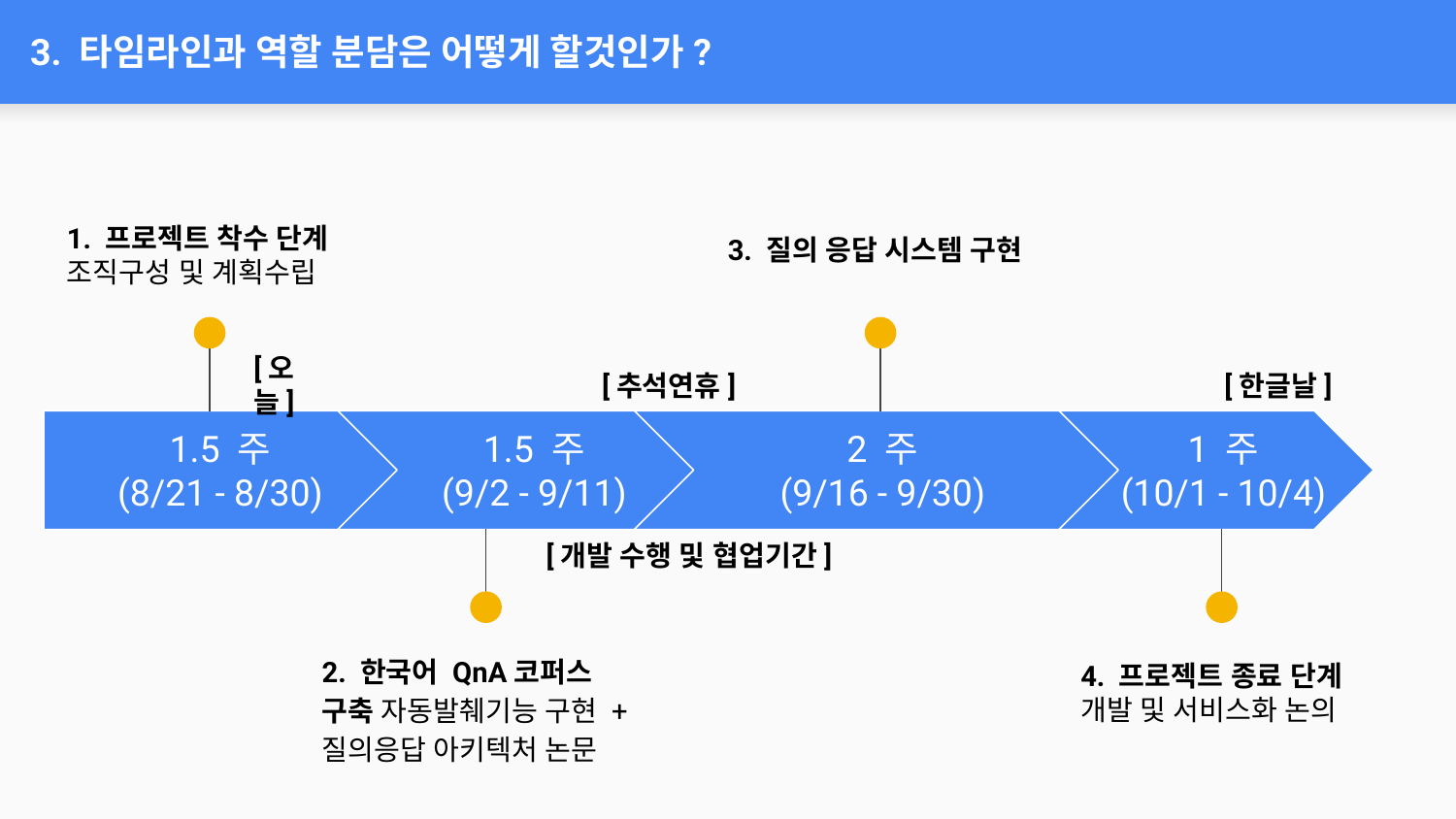

# 3. 타임라인과 역할 분담은 어떻게 할것인가?
3. 질의 응답 시스템 구현
1. 프로젝트 착수 단계
조직구성 및 계획수립

[오늘]
[추석연휴]
[한글날]

1.5 주
(8/21 - 8/30)
1.5 주
(9/2 - 9/11)
2 주
(9/16 - 9/30)
1 주
(10/1 - 10/4)
[개발 수행 및 협업기간]

2. 한국어 QnA코퍼스 구축 자동발췌기능 구현 + 질의응답 아키텍처 논문
4. 프로젝트 종료 단계
개발 및 서비스화 논의